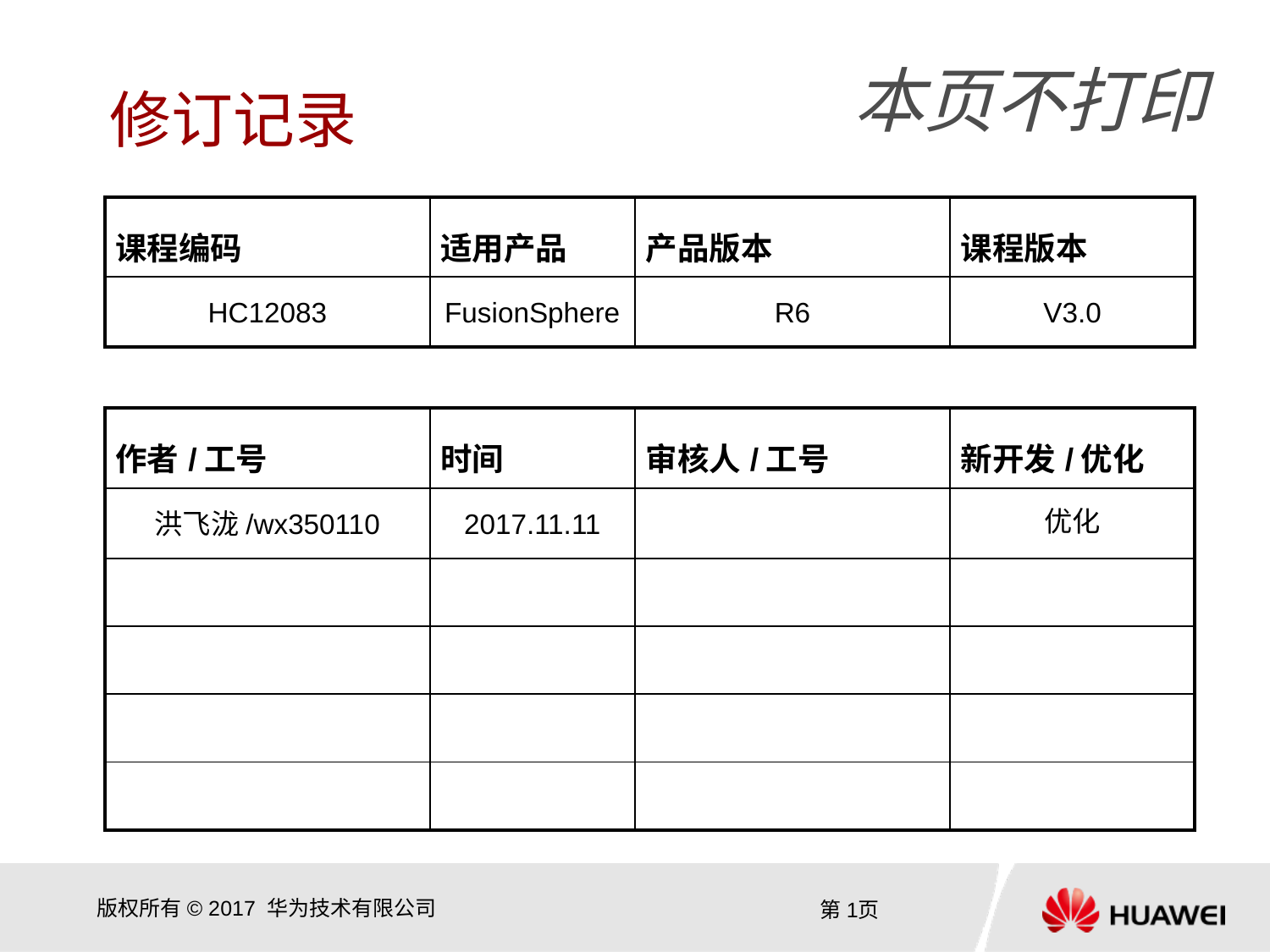

HC12083
FusionSphere
R6
V3.0
优化
洪飞泷/wx350110
2017.11.11